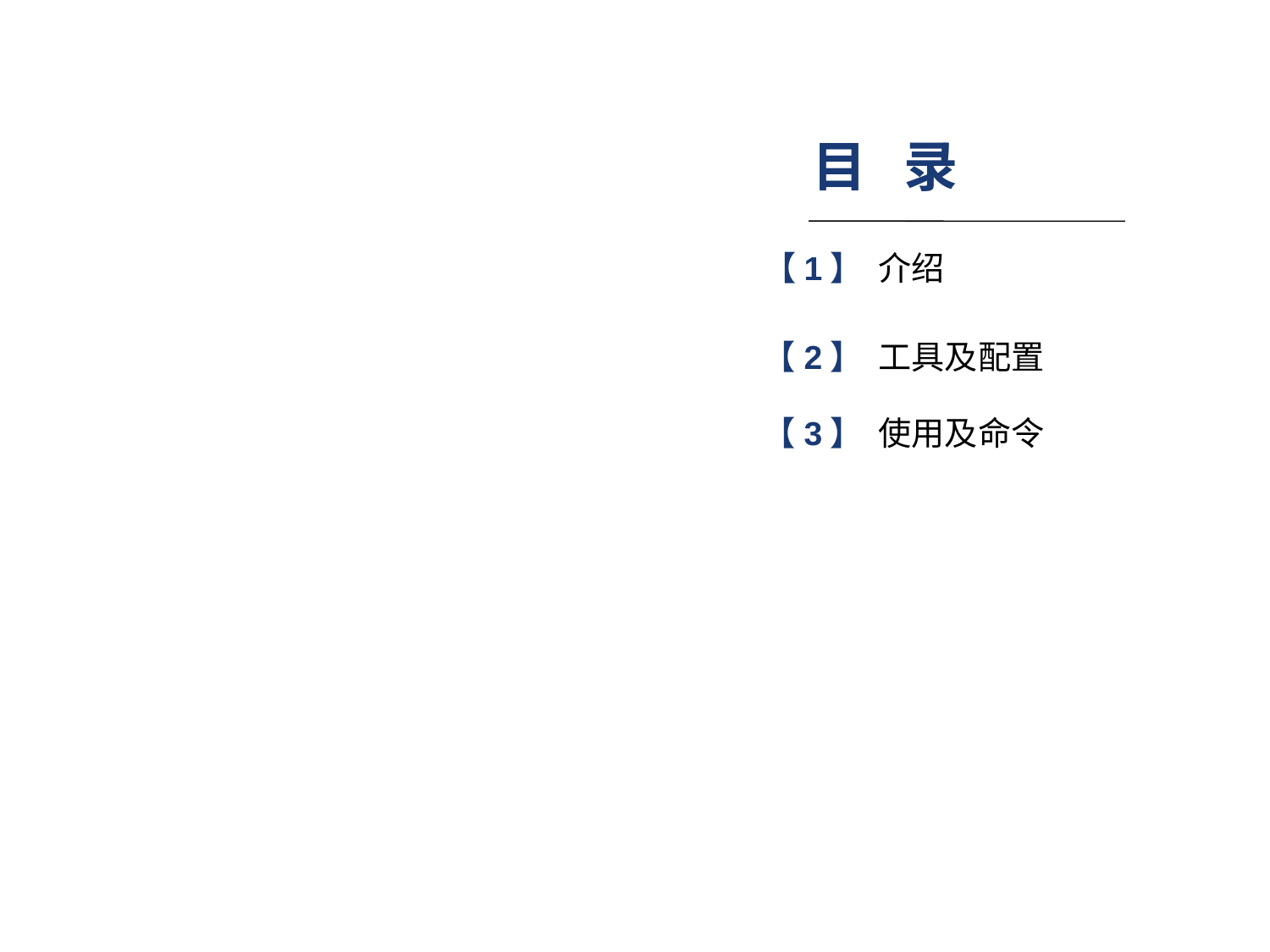

目   录

【1】  介绍
【2】  工具及配置
【3】  使用及命令